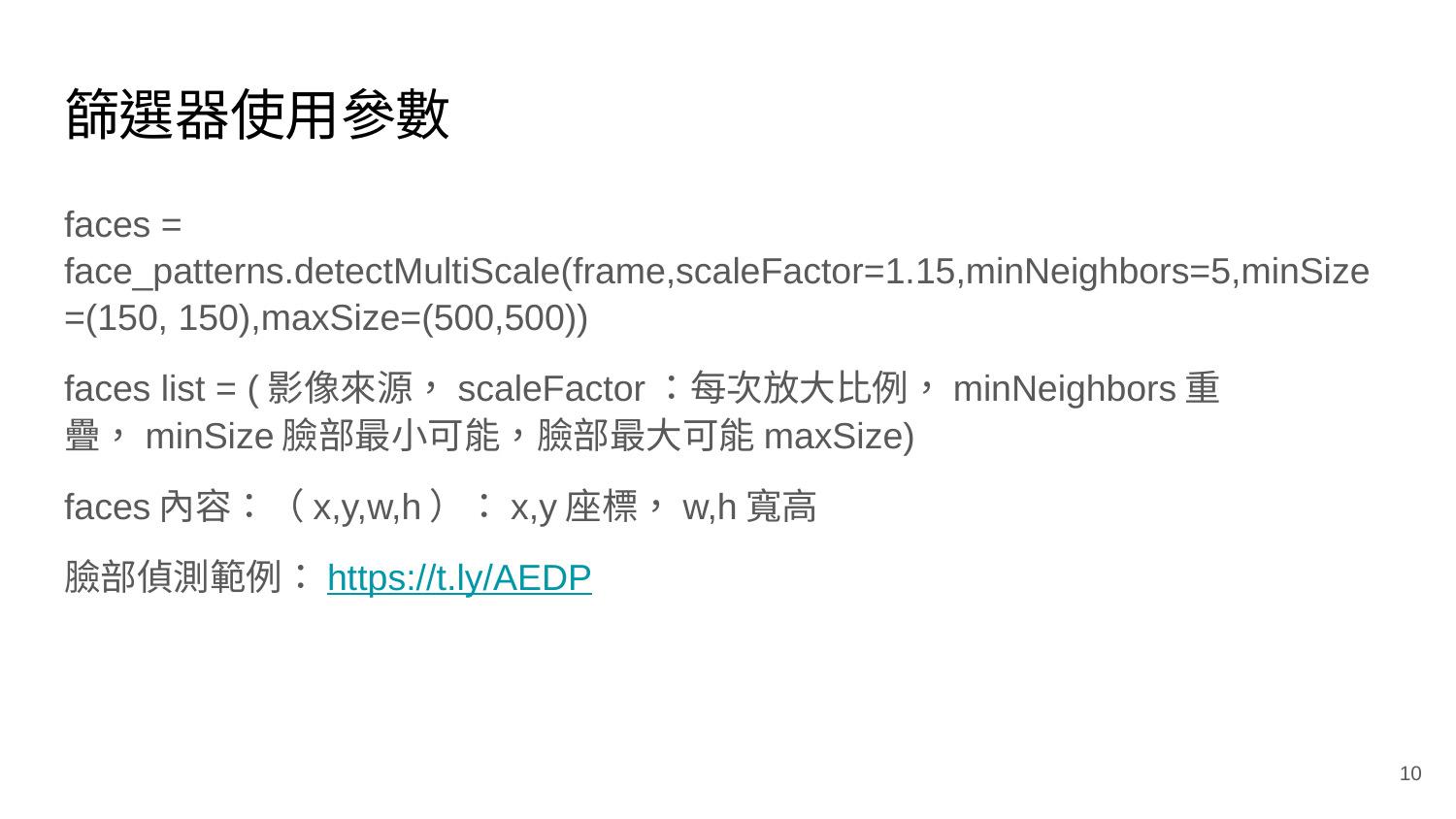

# 篩選器使用參數
faces = face_patterns.detectMultiScale(frame,scaleFactor=1.15,minNeighbors=5,minSize=(150, 150),maxSize=(500,500))
faces list = (影像來源，scaleFactor：每次放大比例，minNeighbors重疊，minSize臉部最小可能，臉部最大可能maxSize)
faces內容：（x,y,w,h）：x,y座標，w,h寬高
臉部偵測範例：https://t.ly/AEDP

10